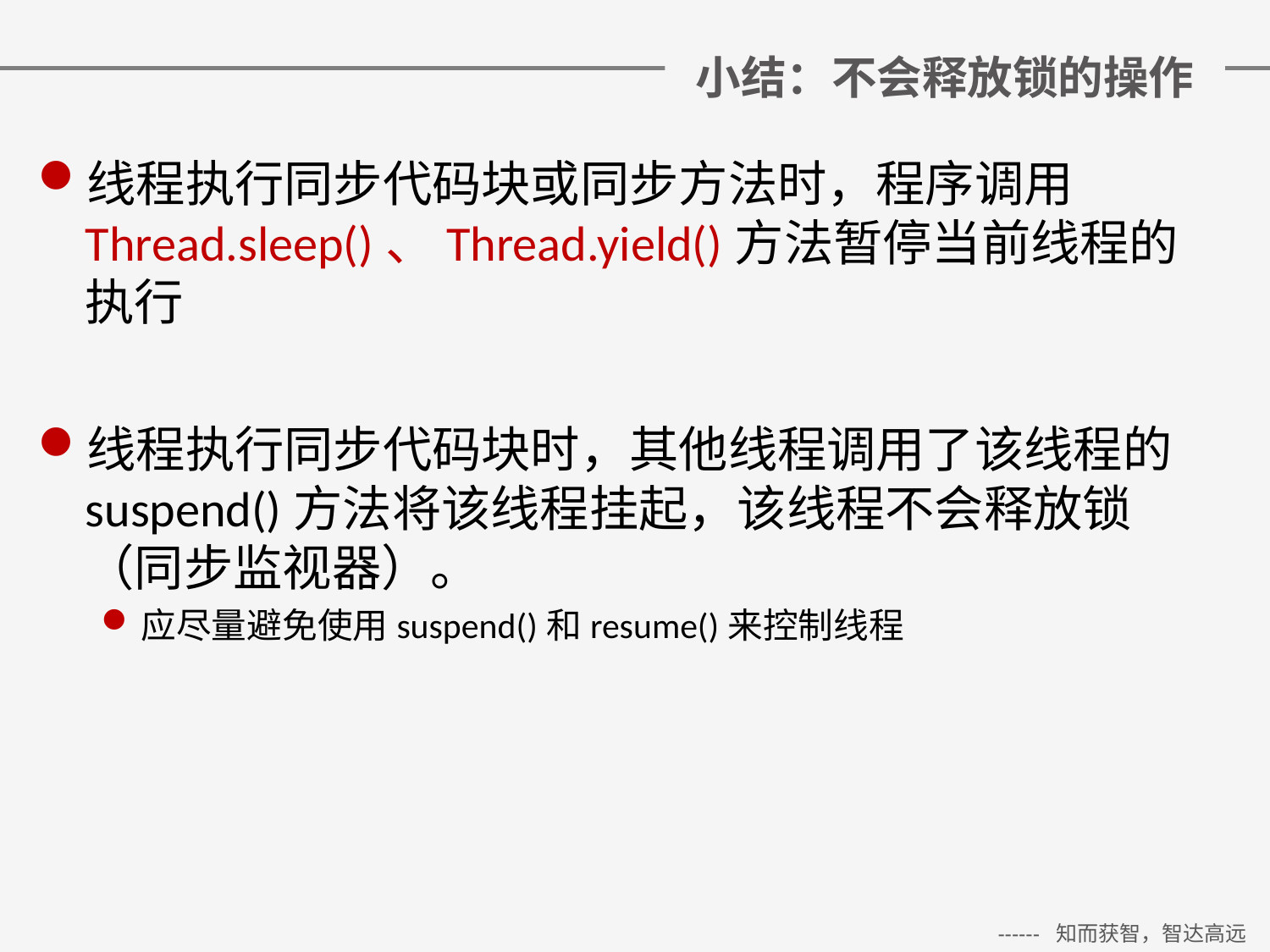

# 小结：不会释放锁的操作
线程执行同步代码块或同步方法时，程序调用Thread.sleep()、Thread.yield()方法暂停当前线程的执行

线程执行同步代码块时，其他线程调用了该线程的suspend()方法将该线程挂起，该线程不会释放锁（同步监视器）。
应尽量避免使用suspend()和resume()来控制线程